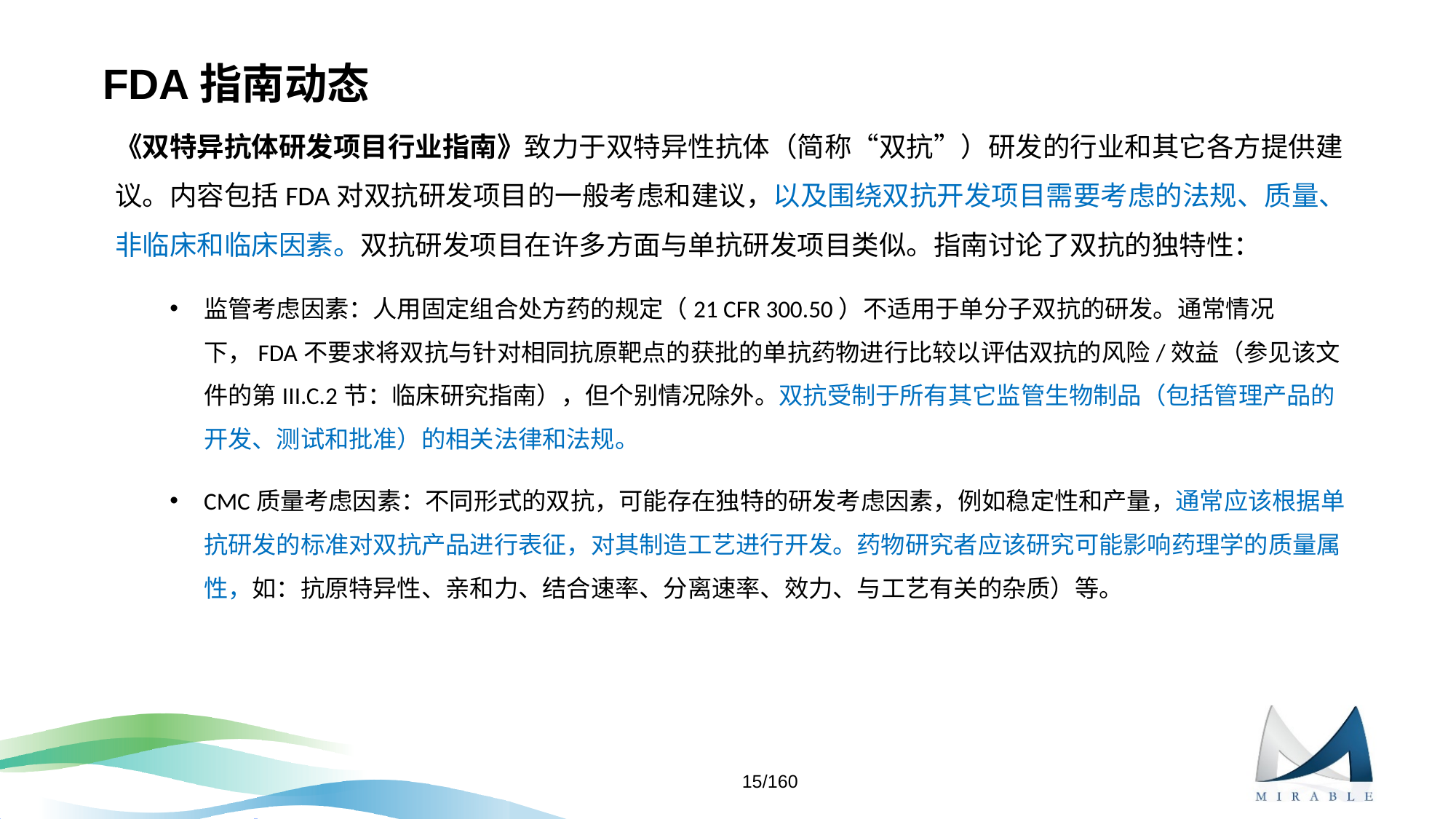

# FDA指南动态
《双特异抗体研发项目行业指南》致力于双特异性抗体（简称“双抗”）研发的行业和其它各方提供建议。内容包括FDA对双抗研发项目的一般考虑和建议，以及围绕双抗开发项目需要考虑的法规、质量、非临床和临床因素。双抗研发项目在许多方面与单抗研发项目类似。指南讨论了双抗的独特性：
监管考虑因素：人用固定组合处方药的规定（21 CFR 300.50）不适用于单分子双抗的研发。通常情况下，FDA不要求将双抗与针对相同抗原靶点的获批的单抗药物进行比较以评估双抗的风险/效益（参见该文件的第III.C.2节：临床研究指南），但个别情况除外。双抗受制于所有其它监管生物制品（包括管理产品的开发、测试和批准）的相关法律和法规。
CMC质量考虑因素：不同形式的双抗，可能存在独特的研发考虑因素，例如稳定性和产量，通常应该根据单抗研发的标准对双抗产品进行表征，对其制造工艺进行开发。药物研究者应该研究可能影响药理学的质量属性，如：抗原特异性、亲和力、结合速率、分离速率、效力、与工艺有关的杂质）等。

15/160